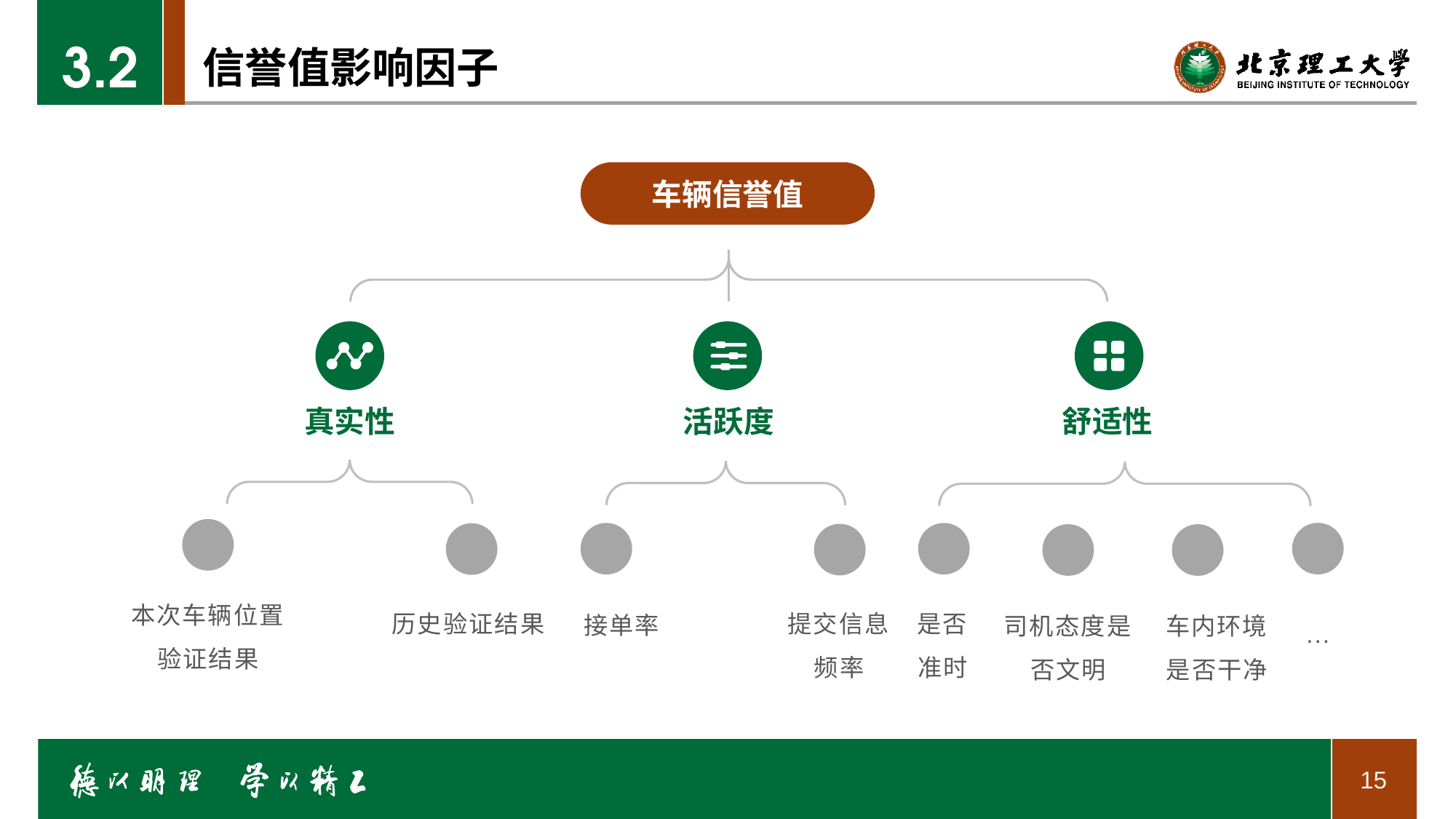

3.2
# 信誉值影响因子
车辆信誉值

真实性
活跃度
舒适性

本次车辆位置验证结果
历史验证结果
提交信息频率
是否准时
接单率
司机态度是否文明
车内环境是否干净
...